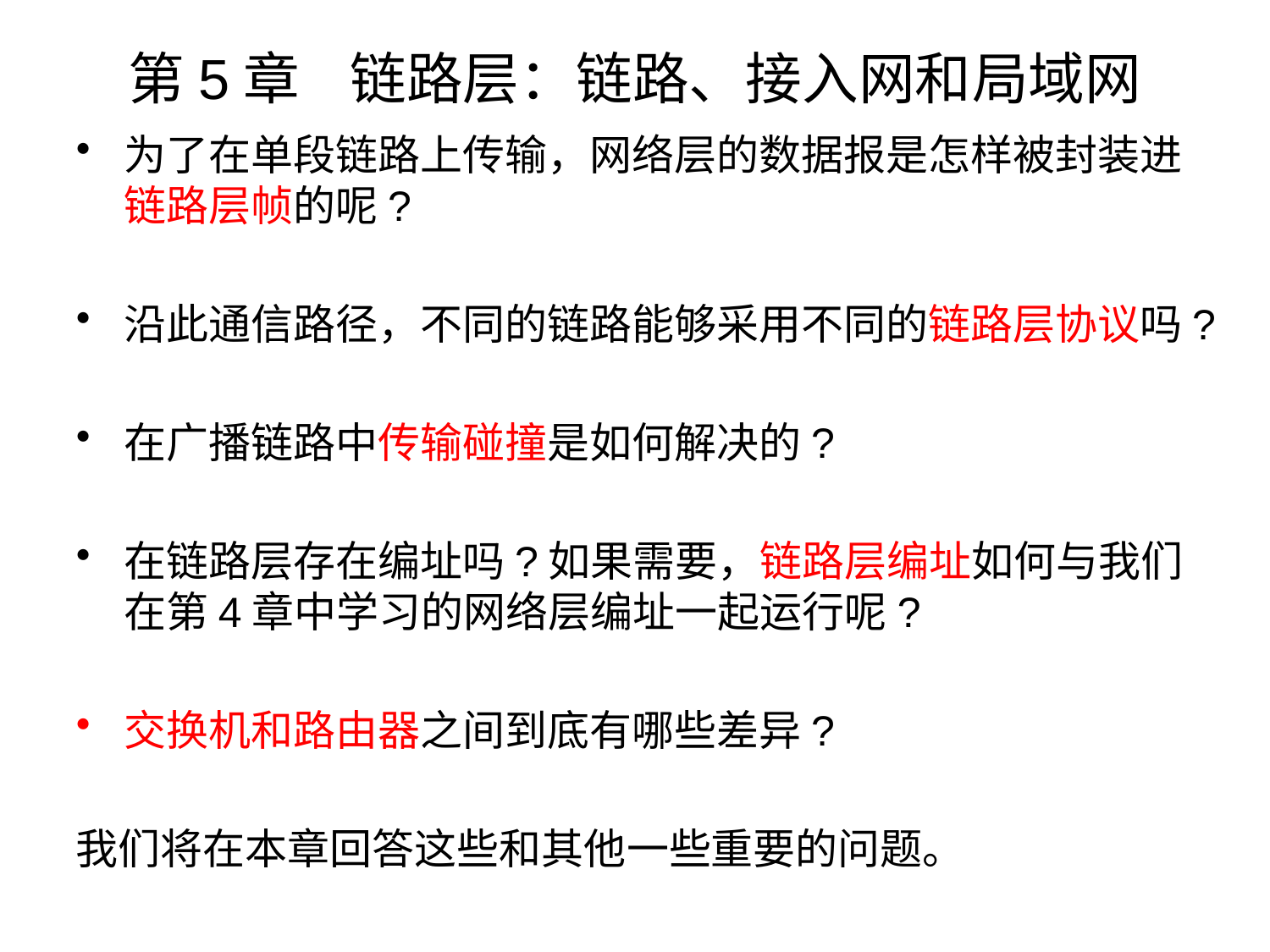

# 第5章    链路层：链路、接入网和局域网
为了在单段链路上传输，网络层的数据报是怎样被封装进链路层帧的呢?

沿此通信路径，不同的链路能够采用不同的链路层协议吗?

在广播链路中传输碰撞是如何解决的?

在链路层存在编址吗?如果需要，链路层编址如何与我们在第4章中学习的网络层编址一起运行呢?

交换机和路由器之间到底有哪些差异?

我们将在本章回答这些和其他一些重要的问题。